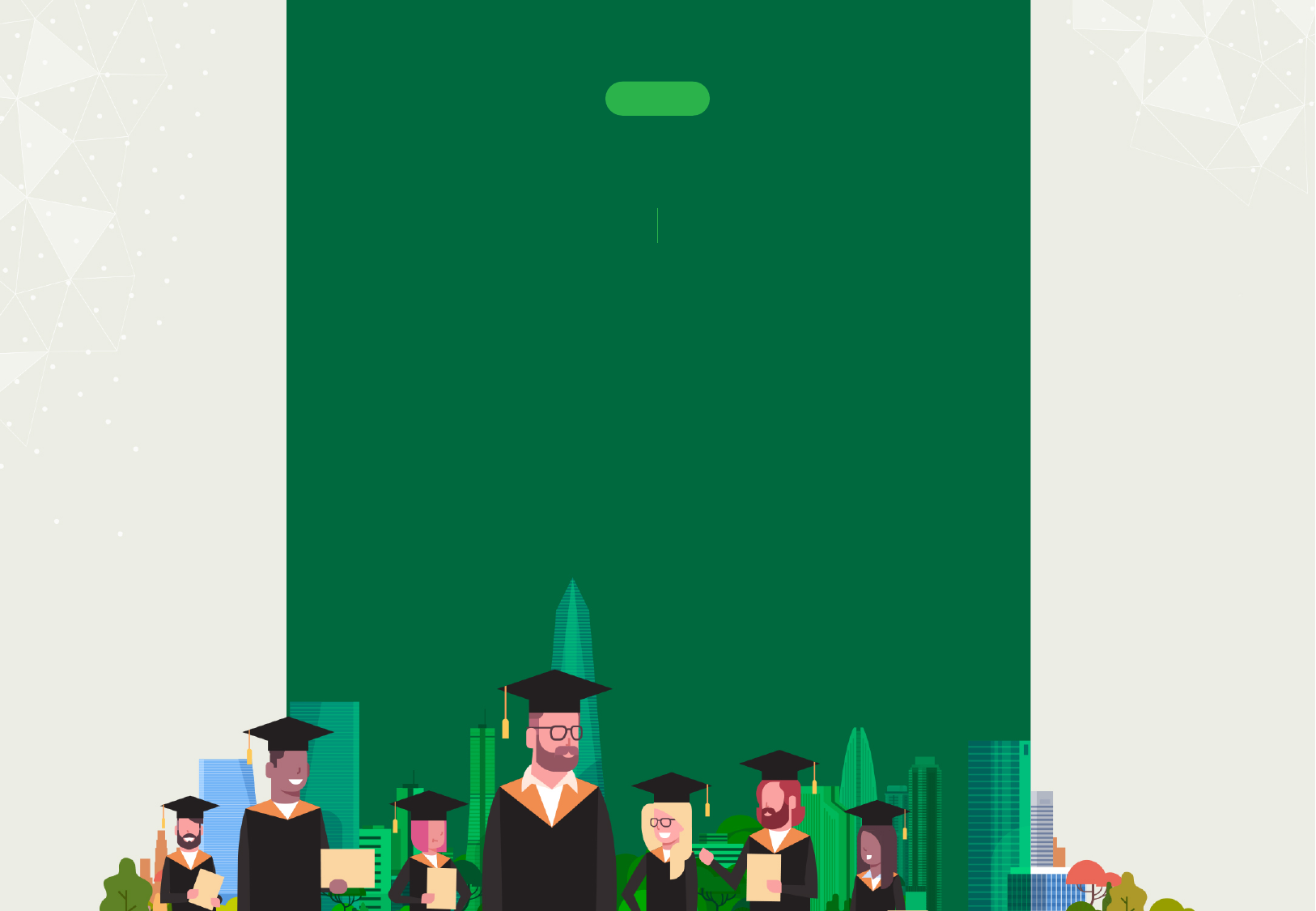

CHAPTER
V. 알아두어야 할 사항
1. 행정 안내

2. 캠퍼스 안내

3. 직급체계

4. 복무예절